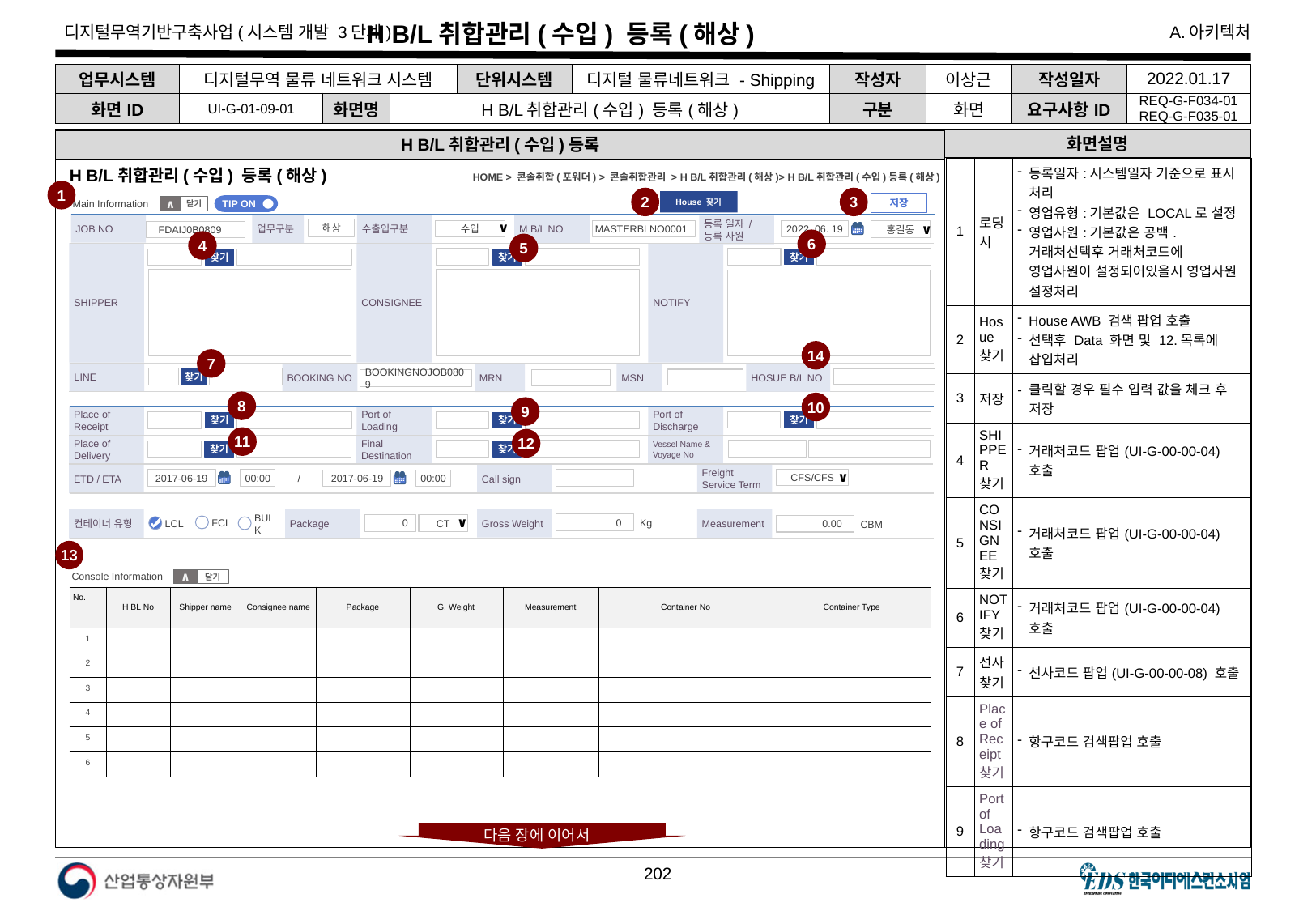

# H B/L취합관리(수입) 등록(해상)
| 업무시스템 | 디지털무역 물류 네트워크 시스템 |  |  | 단위시스템 | 디지털 물류네트워크 - Shipping | 작성자 | 이상근 | 작성일자 | 2022.01.17 |
| --- | --- | --- | --- | --- | --- | --- | --- | --- | --- |
| 화면ID | UI-G-01-09-01 | 화면명 | H B/L취합관리(수입) 등록(해상) |  |  | 구분 | 화면 | 요구사항ID | REQ-G-F034-01 REQ-G-F035-01 |

화면설명
H B/L취합관리(수입)등록

| 1 | 로딩시 | 등록일자:시스템일자 기준으로 표시 처리 영업유형:기본값은 LOCAL로 설정 영업사원:기본값은 공백. 거래처선택후 거래처코드에 영업사원이 설정되어있을시 영업사원 설정처리 |
| --- | --- | --- |
| 2 | Hosue 찾기 | House AWB 검색 팝업 호출 선택후 Data 화면 및 12.목록에 삽입처리 |
| 3 | 저장 | - 클릭할 경우 필수 입력 값을 체크 후 저장 |
| 4 | SHIPPER 찾기 | 거래처코드 팝업(UI-G-00-00-04) 호출 |
| 5 | CONSIGNEE 찾기 | 거래처코드 팝업(UI-G-00-00-04) 호출 |
| 6 | NOTIFY 찾기 | 거래처코드 팝업(UI-G-00-00-04) 호출 |
| 7 | 선사찾기 | 선사코드 팝업(UI-G-00-00-08) 호출 |
| 8 | Place of Receipt찾기 | 항구코드 검색팝업 호출 |
| 9 | Port of Loading찾기 | 항구코드 검색팝업 호출 |
HOME > 콘솔취합(포워더) > 콘솔취합관리 > H B/L취합관리(해상)> H B/L취합관리(수입)등록(해상)
H B/L취합관리(수입) 등록(해상)
1
2
3
House 찾기
Main Information
닫기
∧
저장
TIP ON

JOB NO
수출입구분
M B/L NO
등록 일자 /
등록 사원
업무구분
해상
2022. 06. 19

수입
∨
MASTERBLNO0001
홍길동
∨
FDAIJ0B0809
6
4
5
CONSIGNEE
SHIPPER
NOTIFY

찾기

찾기

찾기

14
7
LINE
BOOKING NO
MRN
HOSUE B/L NO
MSN

찾기

BOOKINGNOJOB0809
8
10
9
Port of
Loading
Place of
Receipt
Port of
Discharge

찾기

찾기

찾기
11
12
Final
Destination
Place of
Delivery
Vessel Name &
Voyage No

찾기

찾기
Freight Service Term
Call sign
ETD / ETA
CFS/CFS
∨

00:00
2017-06-19

00:00
2017-06-19

/
Package
Measurement
Gross Weight
컨테이너 유형
Kg
CBM
0
0
CT
0.00

FCL
∨

LCL

BULK
13
Console Information
닫기
∧
| No. | H BL No | Shipper name | Consignee name | Package | G. Weight | Measurement | Container No | Container Type |
| --- | --- | --- | --- | --- | --- | --- | --- | --- |
| 1 |  |  |  |  |  |  |  |  |
| 2 |  |  |  |  |  |  |  |  |
| 3 |  |  |  |  |  |  |  |  |
| 4 |  |  |  |  |  |  |  |  |
| 5 |  |  |  |  |  |  |  |  |
| 6 |  |  |  |  |  |  |  |  |
다음 장에 이어서